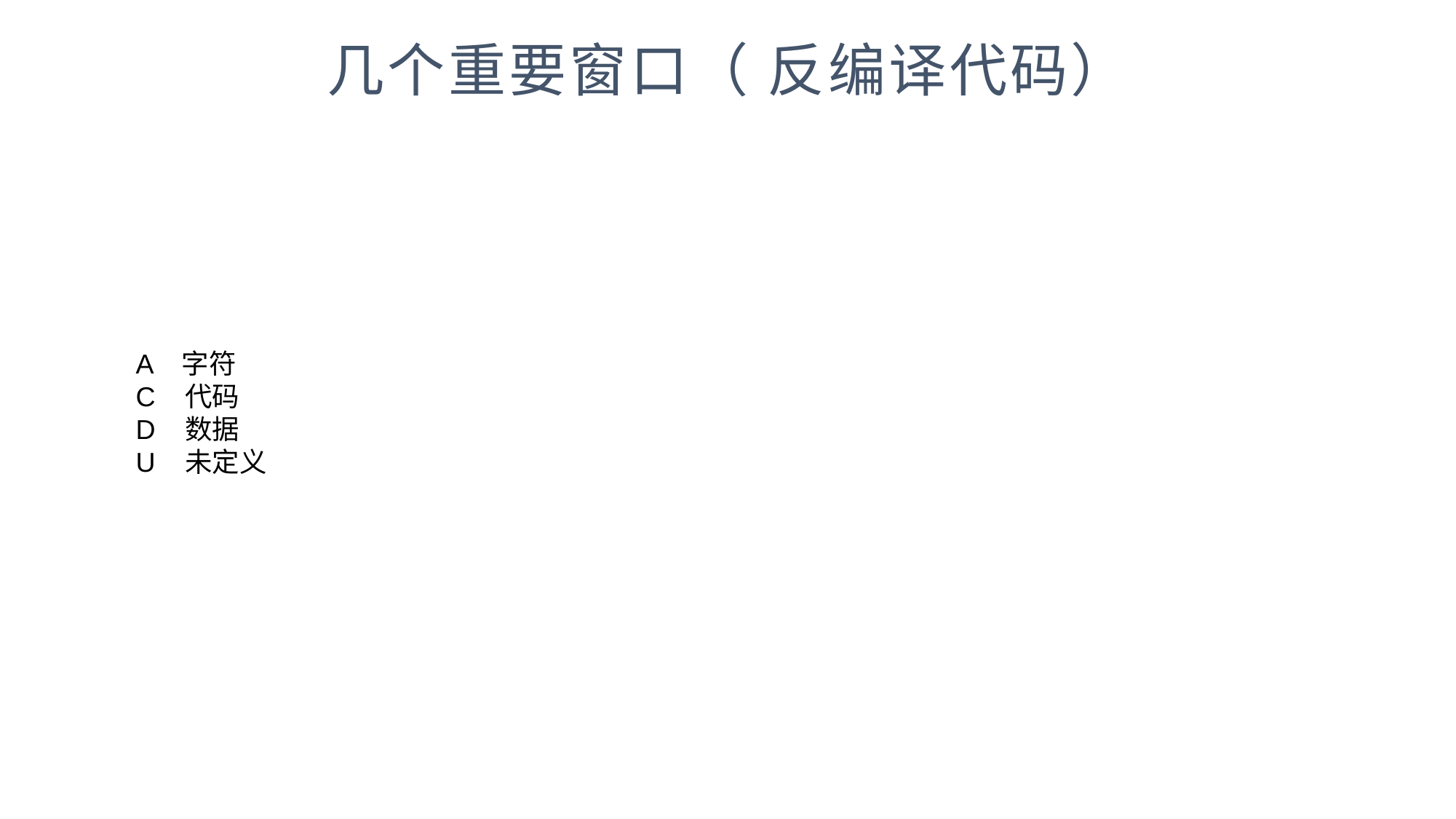

# 几个重要窗口（ 反编译代码）
A   字符
C   代码
D   数据
U   未定义